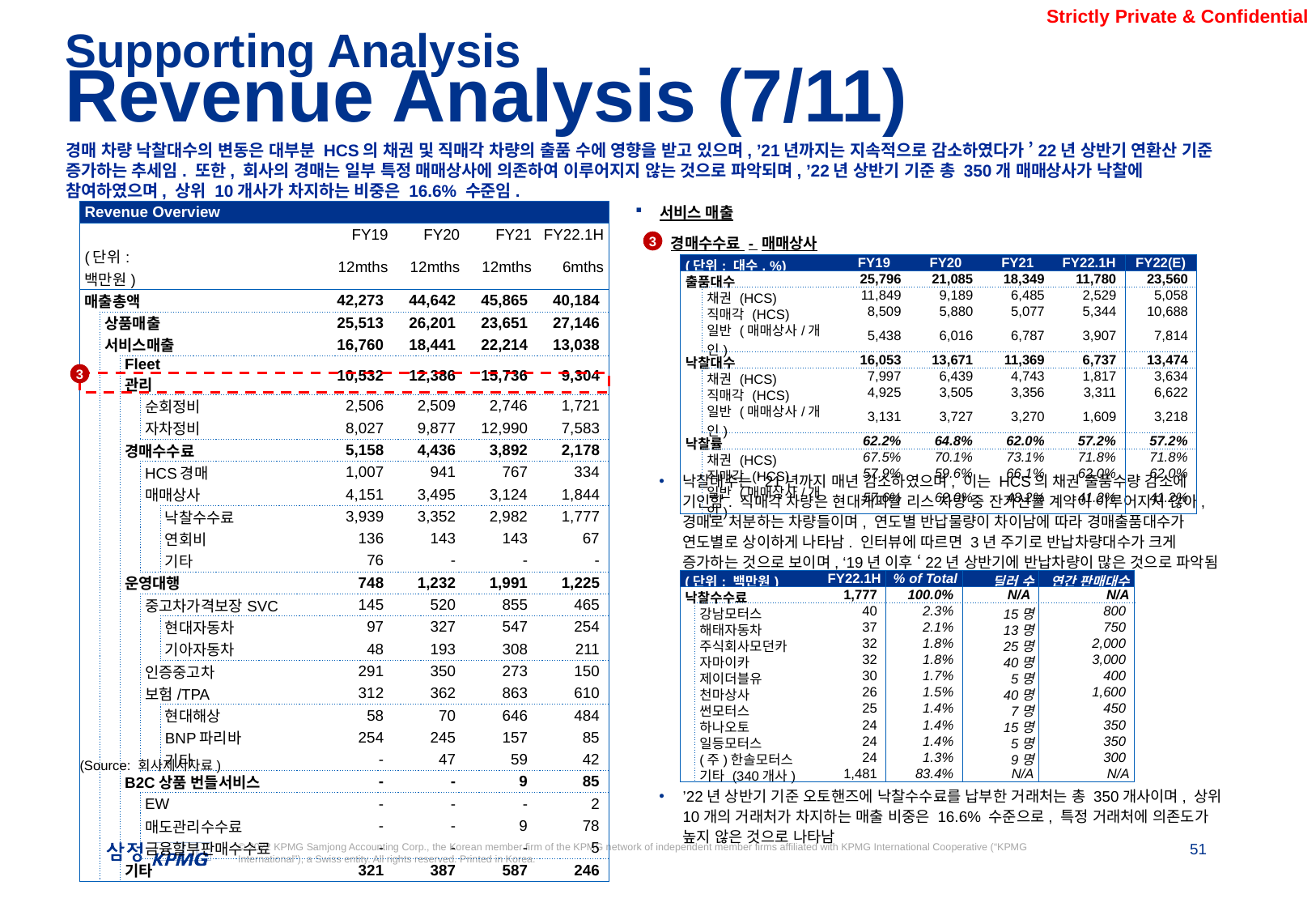

Supporting Analysis
Revenue Analysis (7/11)
경매 차량 낙찰대수의 변동은 대부분 HCS의 채권 및 직매각 차량의 출품 수에 영향을 받고 있으며, ’21년까지는 지속적으로 감소하였다가 ’22년 상반기 연환산 기준 증가하는 추세임. 또한, 회사의 경매는 일부 특정 매매상사에 의존하여 이루어지지 않는 것으로 파악되며, ’22년 상반기 기준 총 350개 매매상사가 낙찰에 참여하였으며, 상위 10개사가 차지하는 비중은 16.6% 수준임.
서비스 매출
경매수수료 - 매매상사

낙찰대수는 ‘21년까지 매년 감소하였으며, 이는 HCS의 채권 출품수량 감소에 기인함. 직매각 차량은 현대캐피탈 리스 차량 중 잔가선물 계약이 이루어지지 않아, 경매로 처분하는 차량들이며, 연도별 반납물량이 차이남에 따라 경매출품대수가 연도별로 상이하게 나타남. 인터뷰에 따르면 3년 주기로 반납차량대수가 크게 증가하는 것으로 보이며, ‘19년 이후 ‘22년 상반기에 반납차량이 많은 것으로 파악됨

’22년 상반기 기준 오토핸즈에 낙찰수수료를 납부한 거래처는 총 350개사이며, 상위 10개의 거래처가 차지하는 매출 비중은 16.6% 수준으로, 특정 거래처에 의존도가 높지 않은 것으로 나타남
| Revenue Overview |  |  |  |  |  |  |  |  |  |  |
| --- | --- | --- | --- | --- | --- | --- | --- | --- | --- | --- |
|  |  |  |  |  |  |  | FY19 | FY20 | FY21 | FY22.1H |
| (단위: 백만원) |  |  |  |  |  |  | 12mths | 12mths | 12mths | 6mths |
| 매출총액 |  |  |  |  |  |  | 42,273 | 44,642 | 45,865 | 40,184 |
|  | 상품매출 |  |  |  |  |  | 25,513 | 26,201 | 23,651 | 27,146 |
|  | 서비스매출 |  |  |  |  |  | 16,760 | 18,441 | 22,214 | 13,038 |
|  |  | Fleet 관리 |  |  |  |  | 10,532 | 12,386 | 15,736 | 9,304 |
|  |  |  | 순회정비 |  |  |  | 2,506 | 2,509 | 2,746 | 1,721 |
|  |  |  | 자차정비 |  |  |  | 8,027 | 9,877 | 12,990 | 7,583 |
|  |  | 경매수수료 |  |  |  |  | 5,158 | 4,436 | 3,892 | 2,178 |
|  |  |  | HCS경매 |  |  |  | 1,007 | 941 | 767 | 334 |
|  |  |  | 매매상사 |  |  |  | 4,151 | 3,495 | 3,124 | 1,844 |
|  |  |  |  | 낙찰수수료 |  |  | 3,939 | 3,352 | 2,982 | 1,777 |
|  |  |  |  | 연회비 |  |  | 136 | 143 | 143 | 67 |
|  |  |  |  | 기타 |  |  | 76 | - | - | - |
|  |  | 운영대행 |  |  |  |  | 748 | 1,232 | 1,991 | 1,225 |
|  |  |  | 중고차가격보장SVC |  |  |  | 145 | 520 | 855 | 465 |
|  |  |  |  | 현대자동차 |  |  | 97 | 327 | 547 | 254 |
|  |  |  |  | 기아자동차 |  |  | 48 | 193 | 308 | 211 |
|  |  |  | 인증중고차 |  |  |  | 291 | 350 | 273 | 150 |
|  |  |  | 보험/TPA |  |  |  | 312 | 362 | 863 | 610 |
|  |  |  |  | 현대해상 |  |  | 58 | 70 | 646 | 484 |
|  |  |  |  | BNP파리바 |  |  | 254 | 245 | 157 | 85 |
|  |  |  |  | 기타 |  |  | - | 47 | 59 | 42 |
|  |  | B2C상품 번들서비스 |  |  |  |  | - | - | 9 | 85 |
|  |  |  | EW |  |  |  | - | - | - | 2 |
|  |  |  | 매도관리수수료 |  |  |  | - | - | 9 | 78 |
|  |  |  | 금융할부판매수수료 |  |  |  | - | - | - | 5 |
|  |  | 기타 |  |  |  |  | 321 | 387 | 587 | 246 |
3
| (단위: 대수, %) |  | FY19 | FY20 | FY21 | FY22.1H | FY22(E) |
| --- | --- | --- | --- | --- | --- | --- |
| 출품대수 |  | 25,796 | 21,085 | 18,349 | 11,780 | 23,560 |
|  | 채권 (HCS) | 11,849 | 9,189 | 6,485 | 2,529 | 5,058 |
|  | 직매각 (HCS) | 8,509 | 5,880 | 5,077 | 5,344 | 10,688 |
|  | 일반 (매매상사/개인) | 5,438 | 6,016 | 6,787 | 3,907 | 7,814 |
| 낙찰대수 |  | 16,053 | 13,671 | 11,369 | 6,737 | 13,474 |
|  | 채권 (HCS) | 7,997 | 6,439 | 4,743 | 1,817 | 3,634 |
|  | 직매각 (HCS) | 4,925 | 3,505 | 3,356 | 3,311 | 6,622 |
|  | 일반 (매매상사/개인) | 3,131 | 3,727 | 3,270 | 1,609 | 3,218 |
| 낙찰률 |  | 62.2% | 64.8% | 62.0% | 57.2% | 57.2% |
|  | 채권 (HCS) | 67.5% | 70.1% | 73.1% | 71.8% | 71.8% |
|  | 직매각 (HCS) | 57.9% | 59.6% | 66.1% | 62.0% | 62.0% |
|  | 일반 (매매상사/개인) | 57.6% | 62.0% | 48.2% | 41.2% | 41.2% |
3

| (단위: 백만원) |  | FY22.1H | % of Total | 딜러 수 | 연간 판매대수 |
| --- | --- | --- | --- | --- | --- |
| 낙찰수수료 |  | 1,777 | 100.0% | N/A | N/A |
|  | 강남모터스 | 40 | 2.3% | 15명 | 800 |
|  | 해태자동차 | 37 | 2.1% | 13명 | 750 |
|  | 주식회사모던카 | 32 | 1.8% | 25명 | 2,000 |
|  | 자마이카 | 32 | 1.8% | 40명 | 3,000 |
|  | 제이더블유 | 30 | 1.7% | 5명 | 400 |
|  | 천마상사 | 26 | 1.5% | 40명 | 1,600 |
|  | 썬모터스 | 25 | 1.4% | 7명 | 450 |
|  | 하나오토 | 24 | 1.4% | 15명 | 350 |
|  | 일등모터스 | 24 | 1.4% | 5명 | 350 |
|  | (주)한솔모터스 | 24 | 1.3% | 9명 | 300 |
|  | 기타 (340개사) | 1,481 | 83.4% | N/A | N/A |
(Source: 회사제시자료)